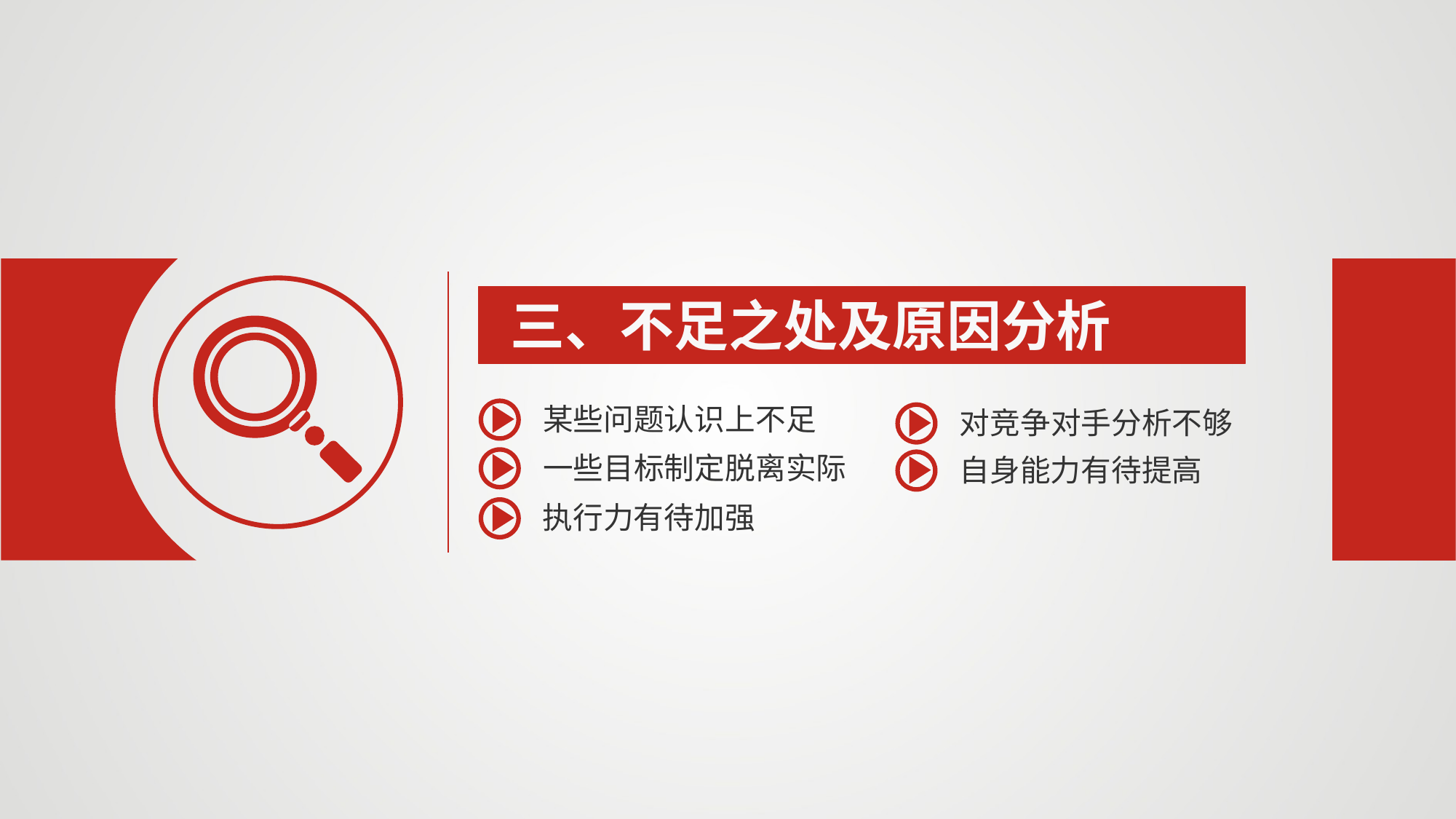

三、不足之处及原因分析
某些问题认识上不足

对竞争对手分析不够

一些目标制定脱离实际

自身能力有待提高

执行力有待加强